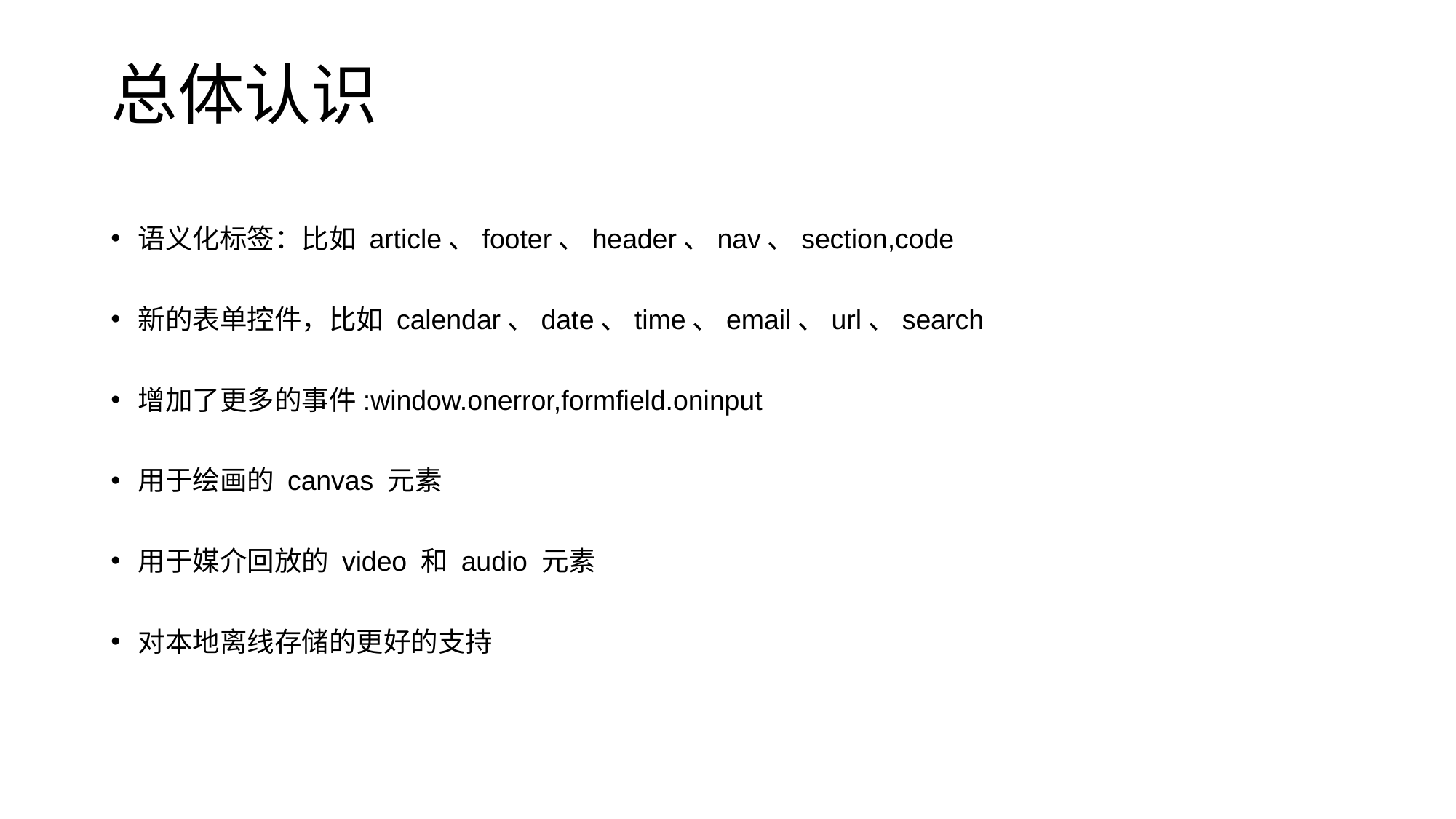

# 总体认识
语义化标签：比如 article、footer、header、nav、section,code
新的表单控件，比如 calendar、date、time、email、url、search
增加了更多的事件:window.onerror,formfield.oninput
用于绘画的 canvas 元素
用于媒介回放的 video 和 audio 元素
对本地离线存储的更好的支持